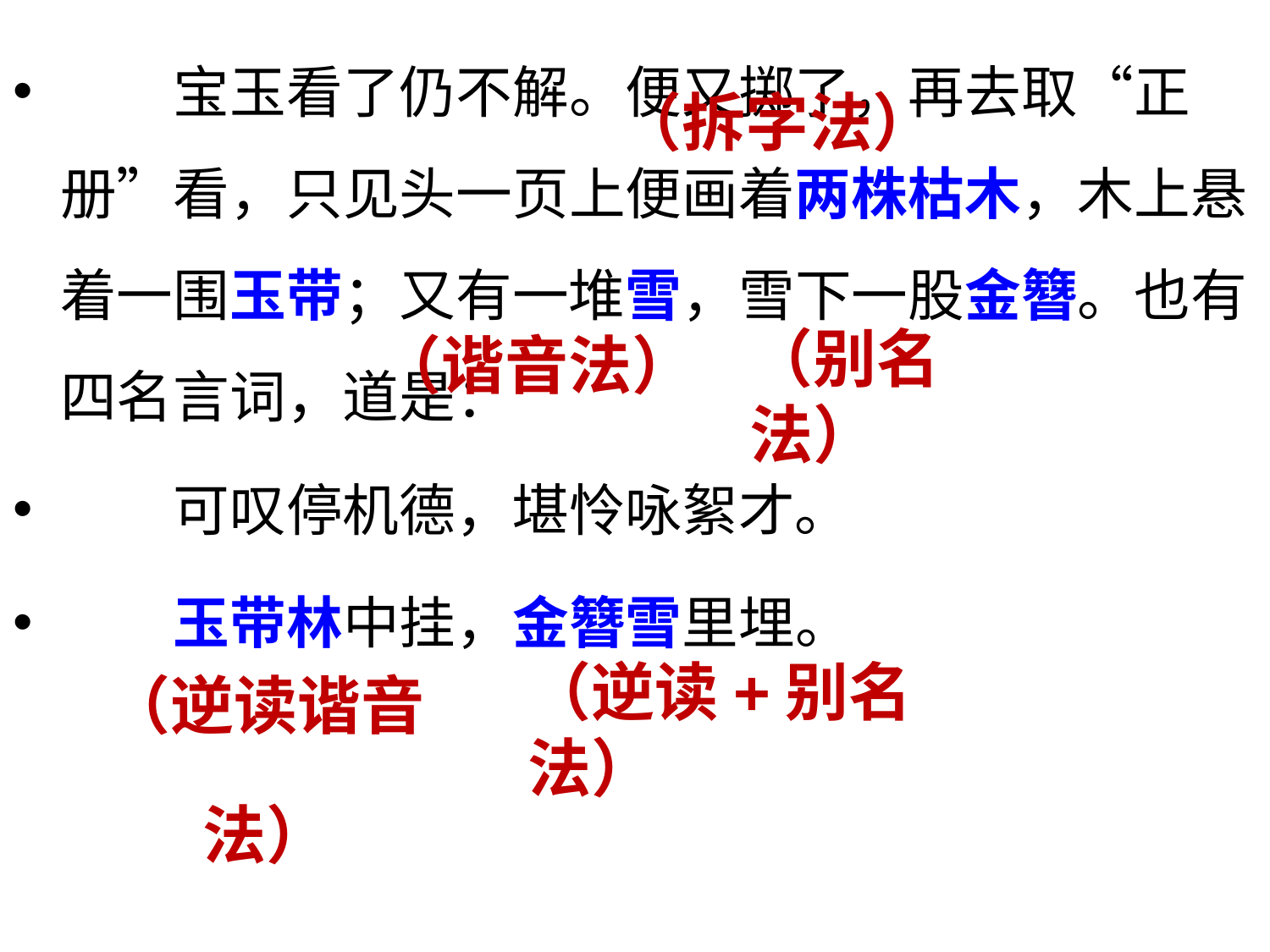

宝玉看了仍不解。便又掷了，再去取“正册”看，只见头一页上便画着两株枯木，木上悬着一围玉带；又有一堆雪，雪下一股金簪。也有四名言词，道是：
　　可叹停机德，堪怜咏絮才。
　　玉带林中挂，金簪雪里埋。
（拆字法）
（谐音法）
（别名法）
（逆读谐音法）
（逆读+别名法）